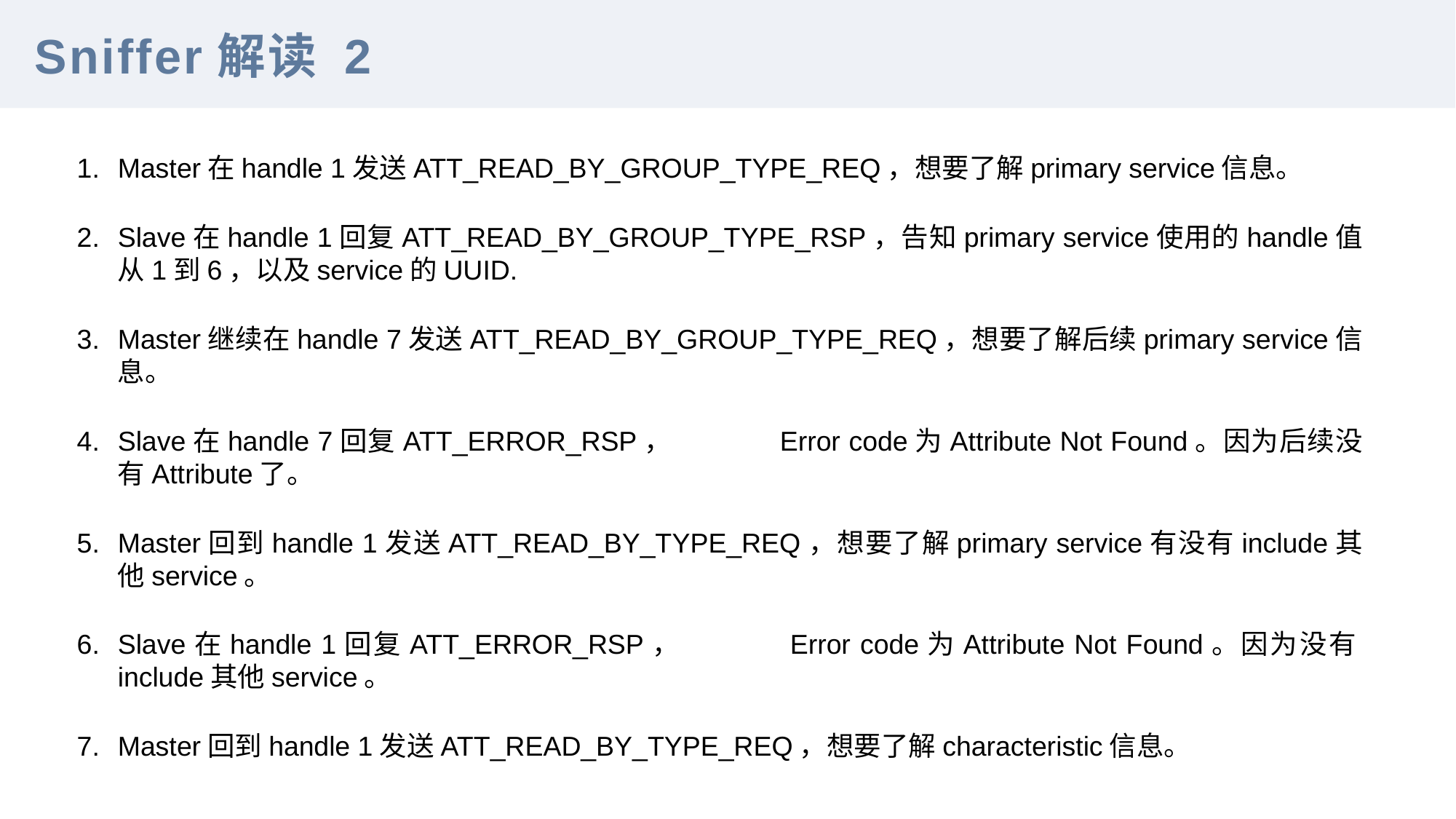

Sniffer解读 2
Master在handle 1发送ATT_READ_BY_GROUP_TYPE_REQ，想要了解primary service信息。
Slave在handle 1回复ATT_READ_BY_GROUP_TYPE_RSP，告知primary service使用的handle值从1到6，以及service的UUID.
Master继续在handle 7发送ATT_READ_BY_GROUP_TYPE_REQ，想要了解后续primary service信息。
Slave在handle 7回复ATT_ERROR_RSP，	Error code为Attribute Not Found。因为后续没有Attribute了。
Master回到handle 1发送ATT_READ_BY_TYPE_REQ，想要了解primary service有没有include其他service。
Slave在handle 1回复ATT_ERROR_RSP，	Error code为Attribute Not Found。因为没有include其他service。
Master回到handle 1发送ATT_READ_BY_TYPE_REQ，想要了解characteristic信息。